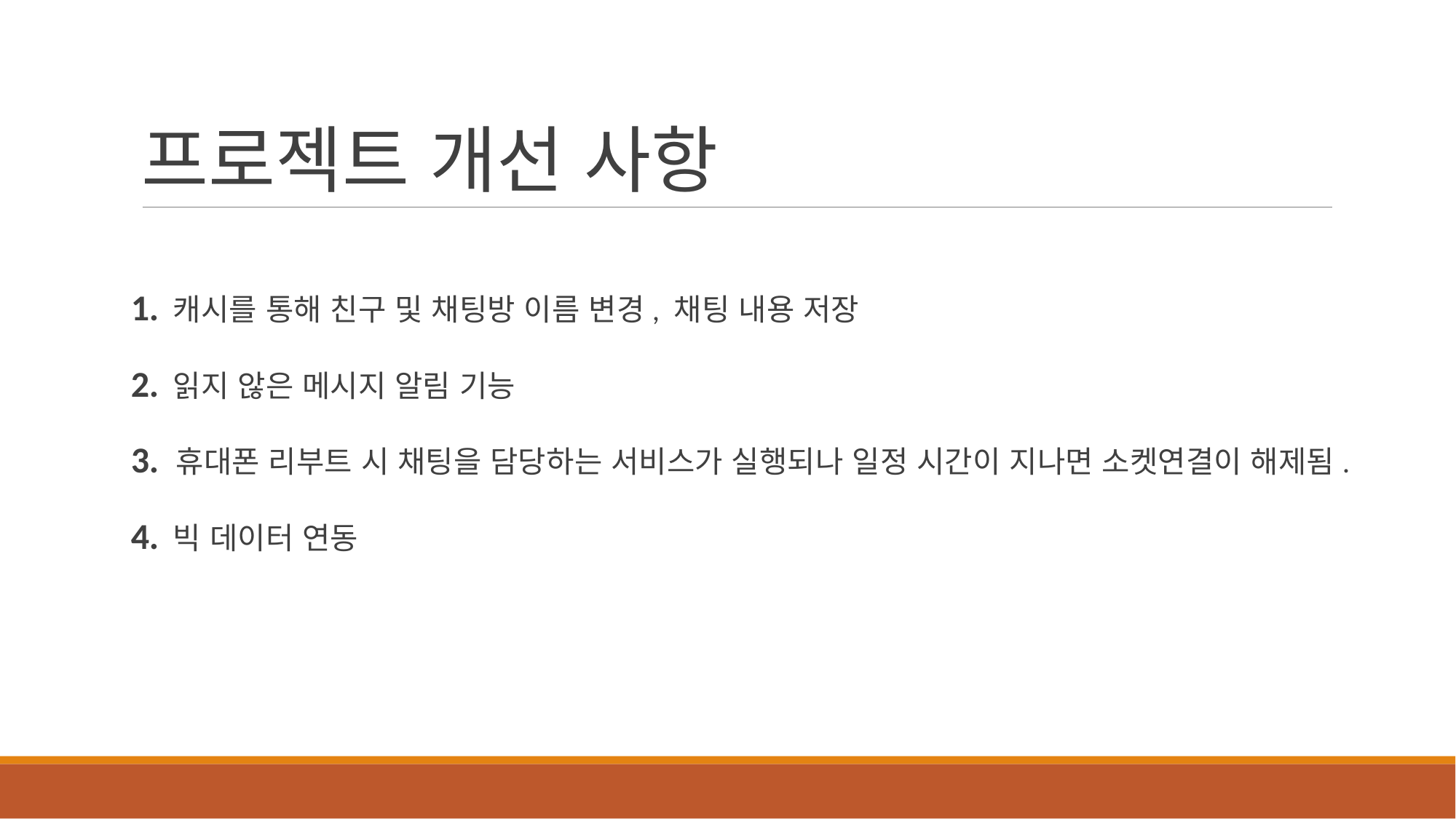

프로젝트 개선 사항

1. 캐시를 통해 친구 및 채팅방 이름 변경, 채팅 내용 저장

2. 읽지 않은 메시지 알림 기능

3. 휴대폰 리부트 시 채팅을 담당하는 서비스가 실행되나 일정 시간이 지나면 소켓연결이 해제됨.

4. 빅 데이터 연동